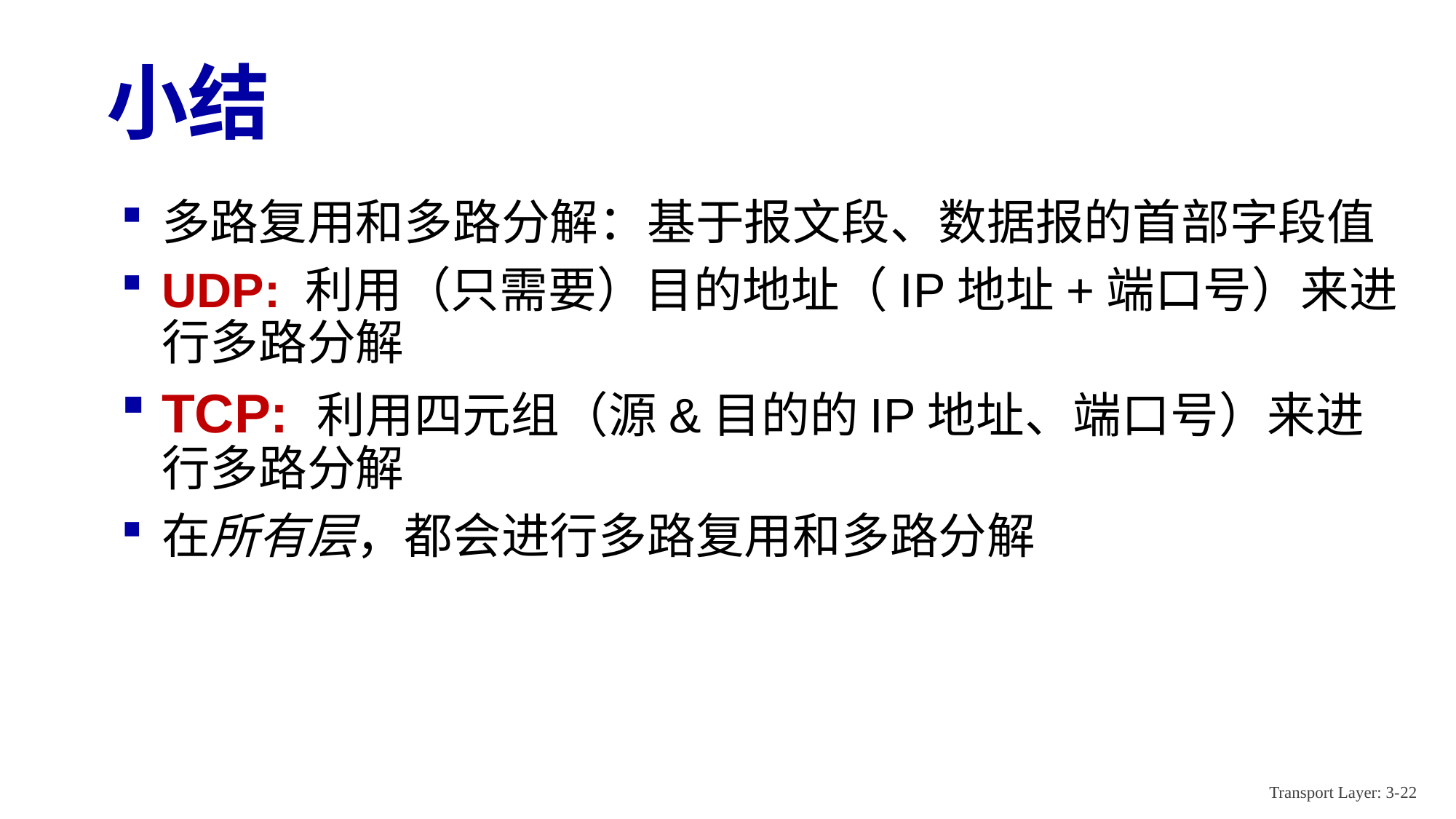

# 小结
多路复用和多路分解：基于报文段、数据报的首部字段值
UDP: 利用（只需要）目的地址（IP地址+端口号）来进行多路分解
TCP: 利用四元组（源&目的的IP地址、端口号）来进行多路分解
在所有层，都会进行多路复用和多路分解
Transport Layer: 3-22